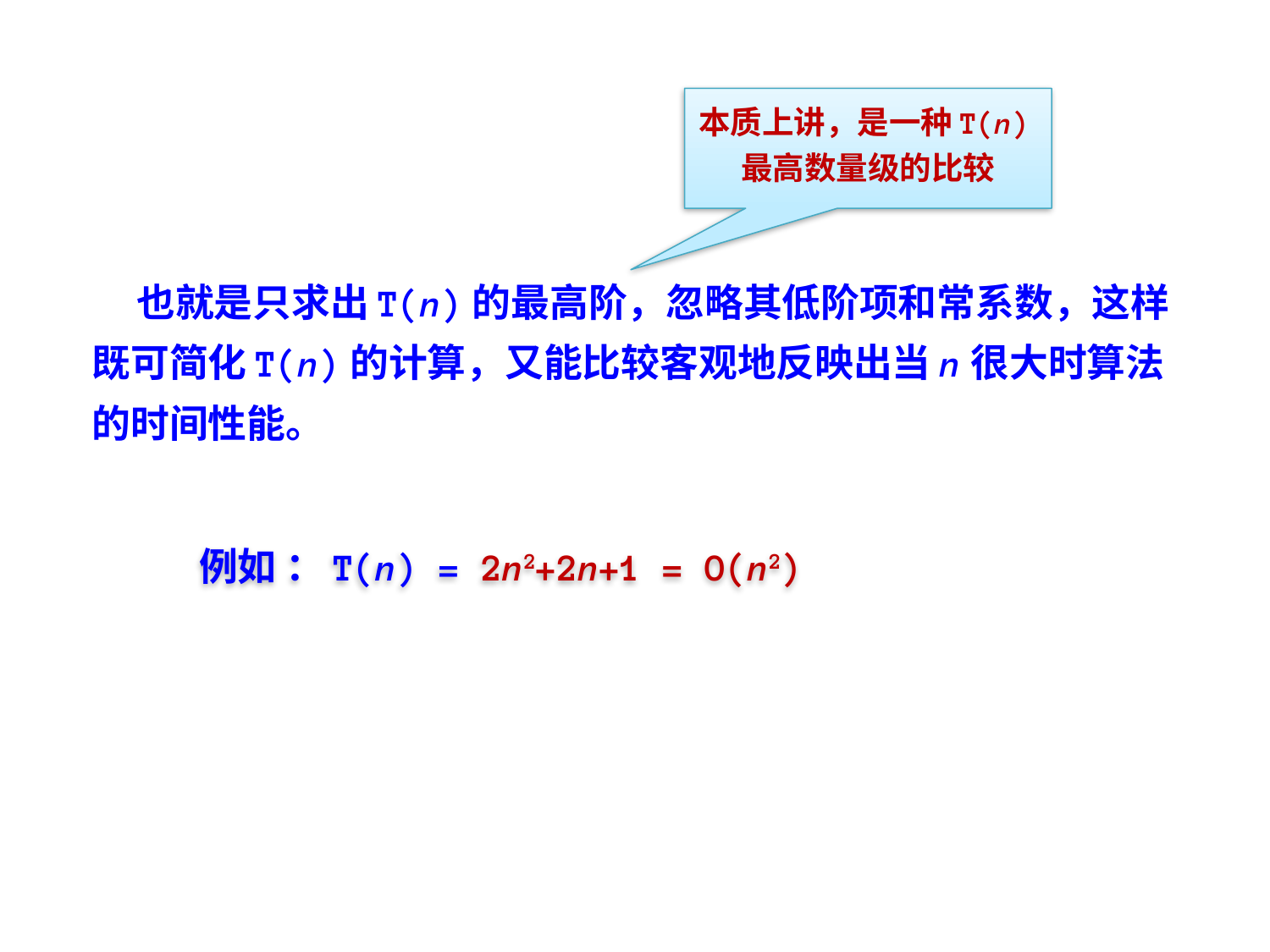

本质上讲，是一种T(n)最高数量级的比较
    也就是只求出T(n)的最高阶，忽略其低阶项和常系数，这样既可简化T(n)的计算，又能比较客观地反映出当n很大时算法的时间性能。
 例如 ：T(n) = 2n2+2n+1 = O(n2)